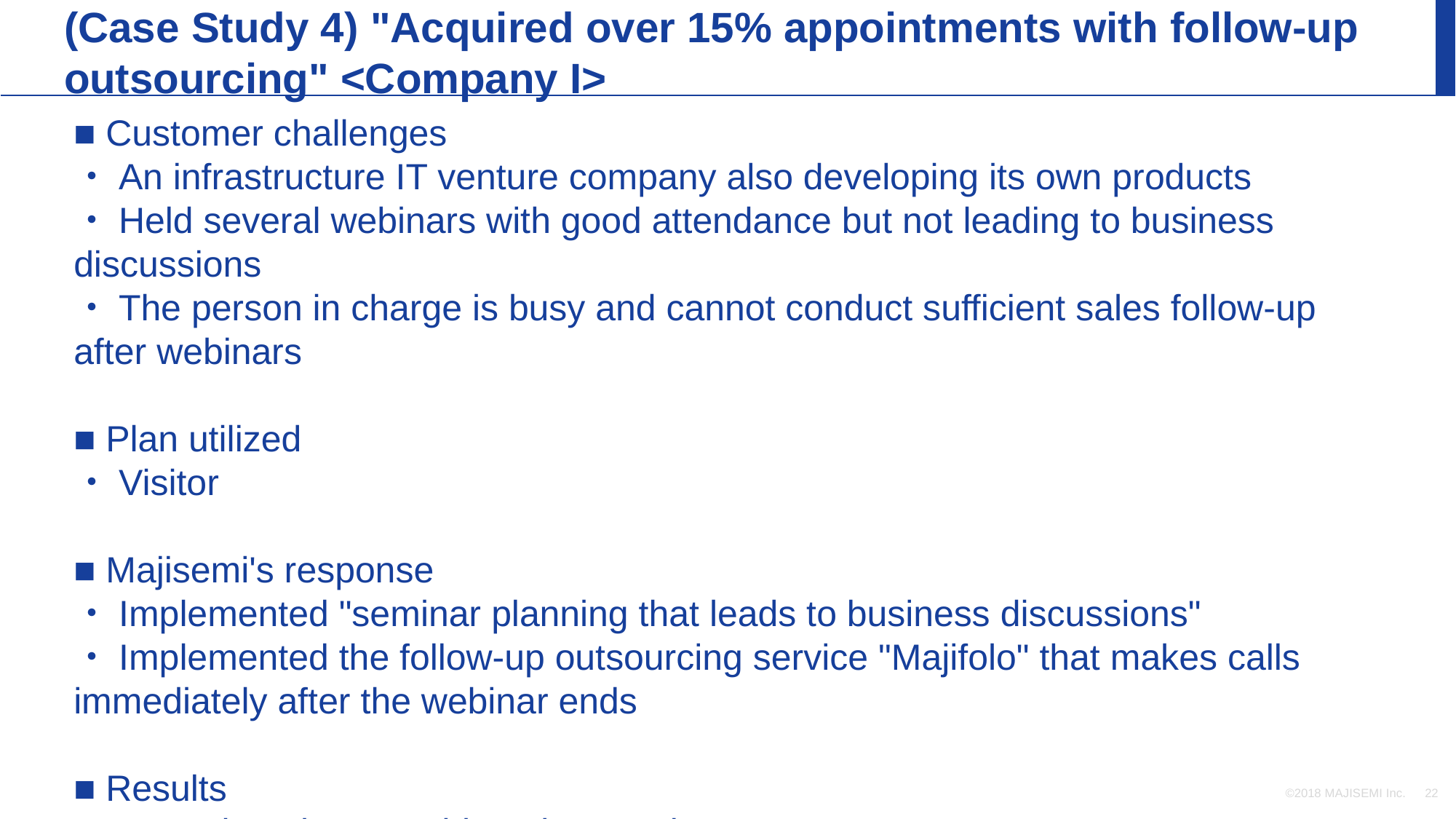

(Case Study 4) "Acquired over 15% appointments with follow-up outsourcing" <Company I>
■ Customer challenges
・An infrastructure IT venture company also developing its own products
・Held several webinars with good attendance but not leading to business discussions
・The person in charge is busy and cannot conduct sufficient sales follow-up after webinars

■ Plan utilized
・Visitor

■ Majisemi's response
・Implemented "seminar planning that leads to business discussions"
・Implemented the follow-up outsourcing service "Majifolo" that makes calls immediately after the webinar ends

■ Results
・50 registrations→achieved 8 appointments
©2018 MAJISEMI Inc.
22